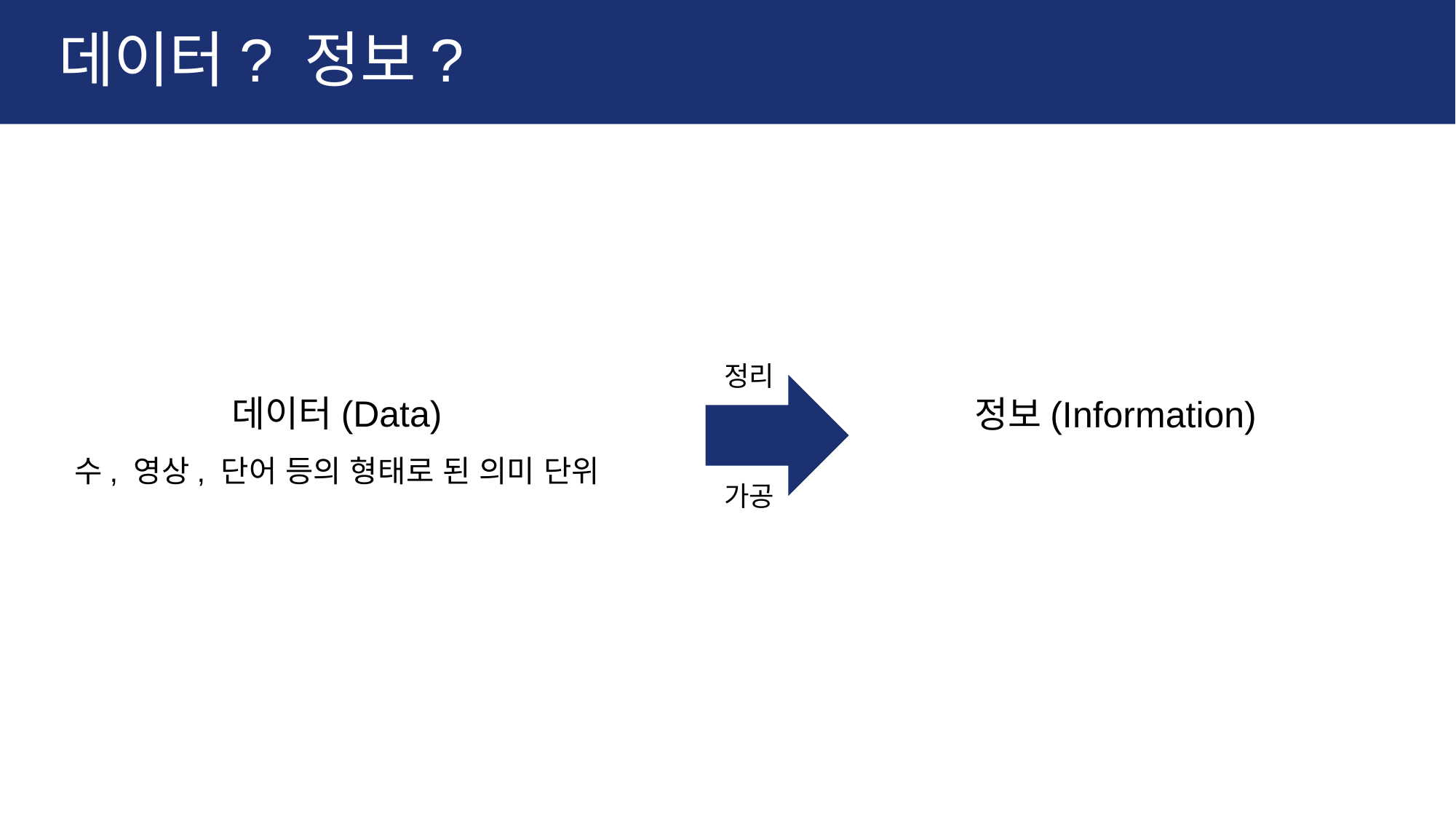

# 데이터? 정보?
정리
데이터(Data)
수, 영상, 단어 등의 형태로 된 의미 단위
정보(Information)

가공